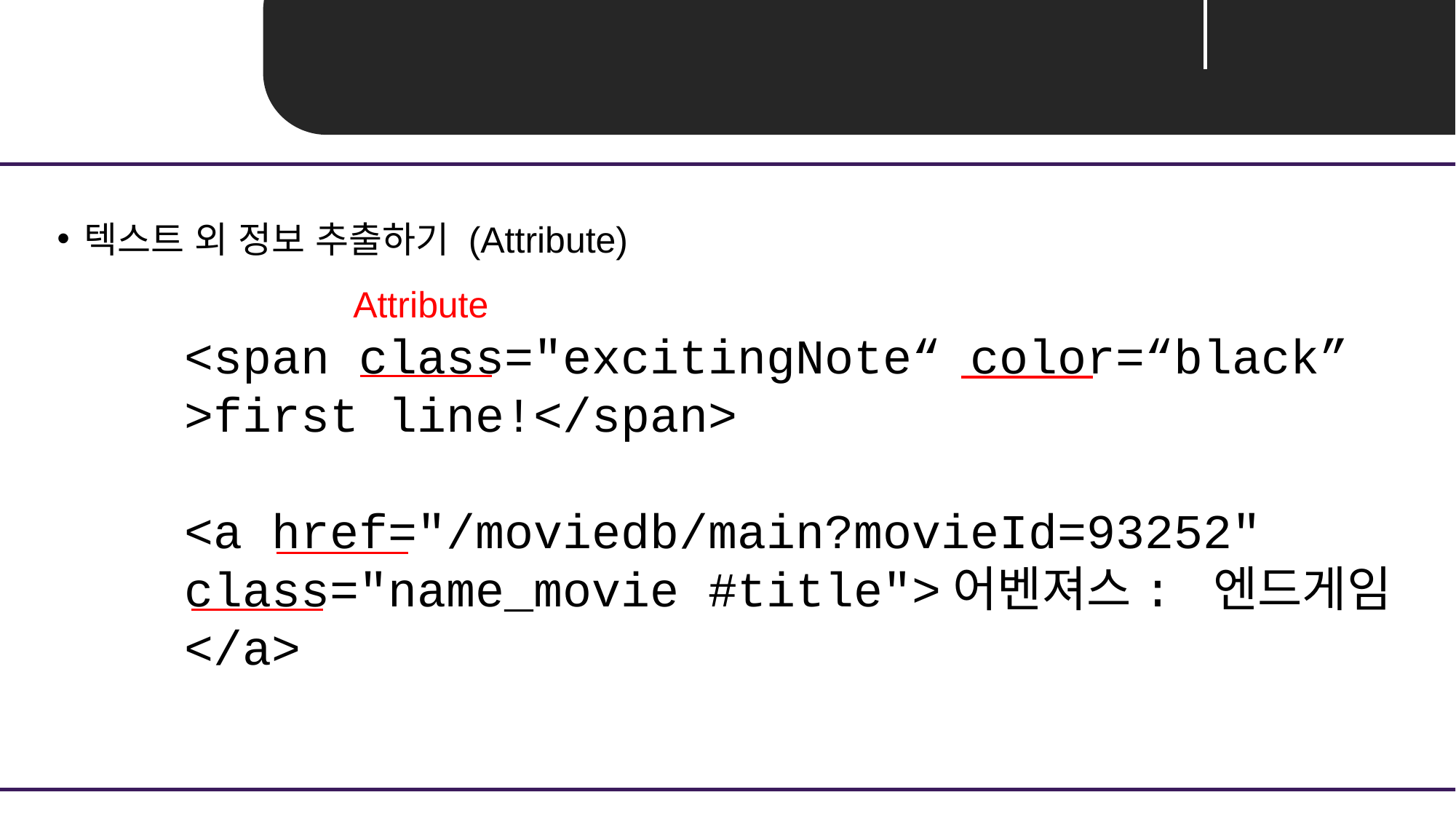

Unit  02 ㅣ BeautifulSoup
텍스트 외 정보 추출하기 (Attribute)

Attribute
<span class="excitingNote“ color=“black” >first line!</span>

<a href="/moviedb/main?movieId=93252" class="name_movie #title">어벤져스: 엔드게임</a>